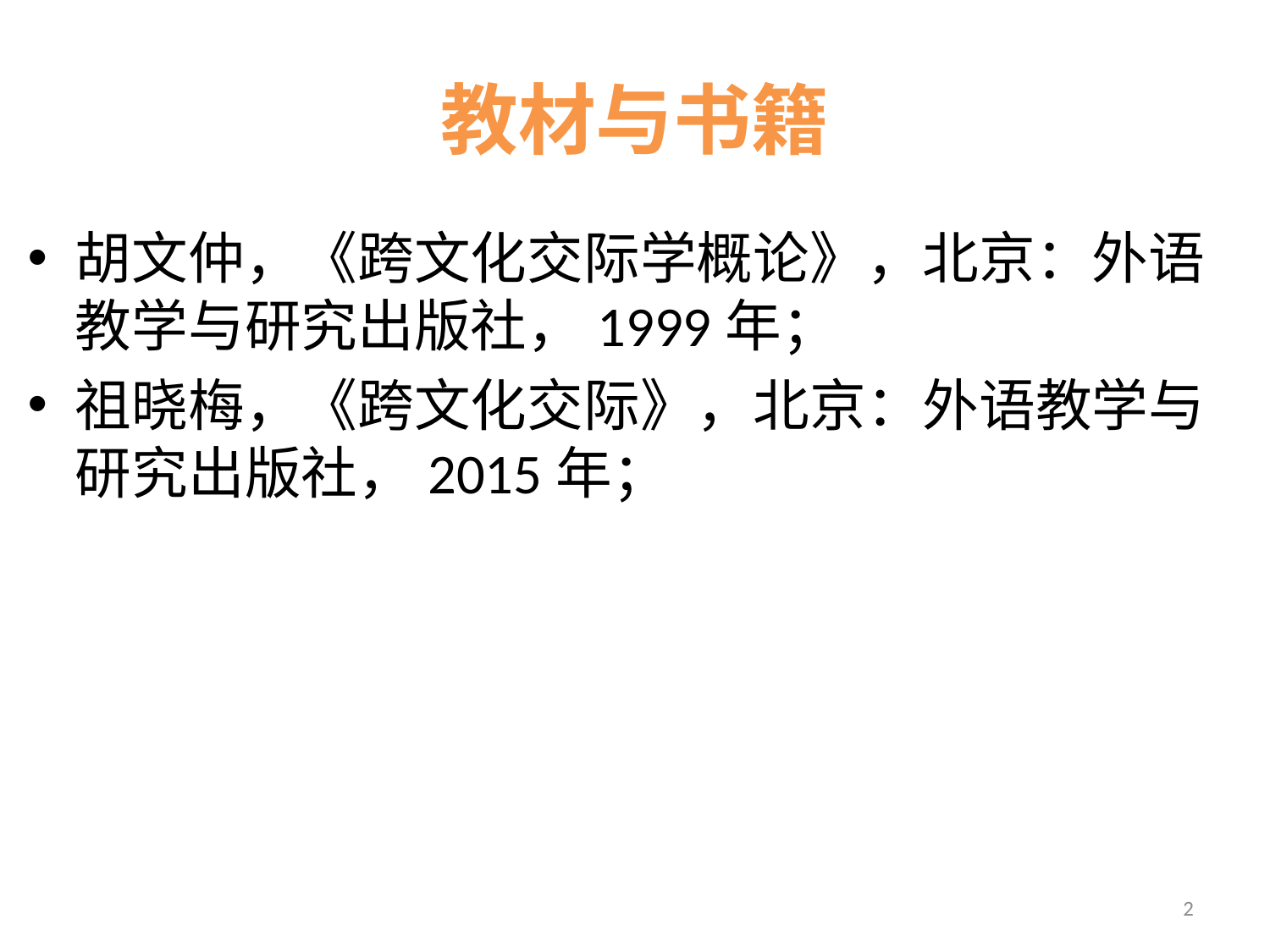

# 教材与书籍
胡文仲，《跨文化交际学概论》，北京：外语教学与研究出版社，1999年；
祖晓梅，《跨文化交际》，北京：外语教学与研究出版社，2015年；

2